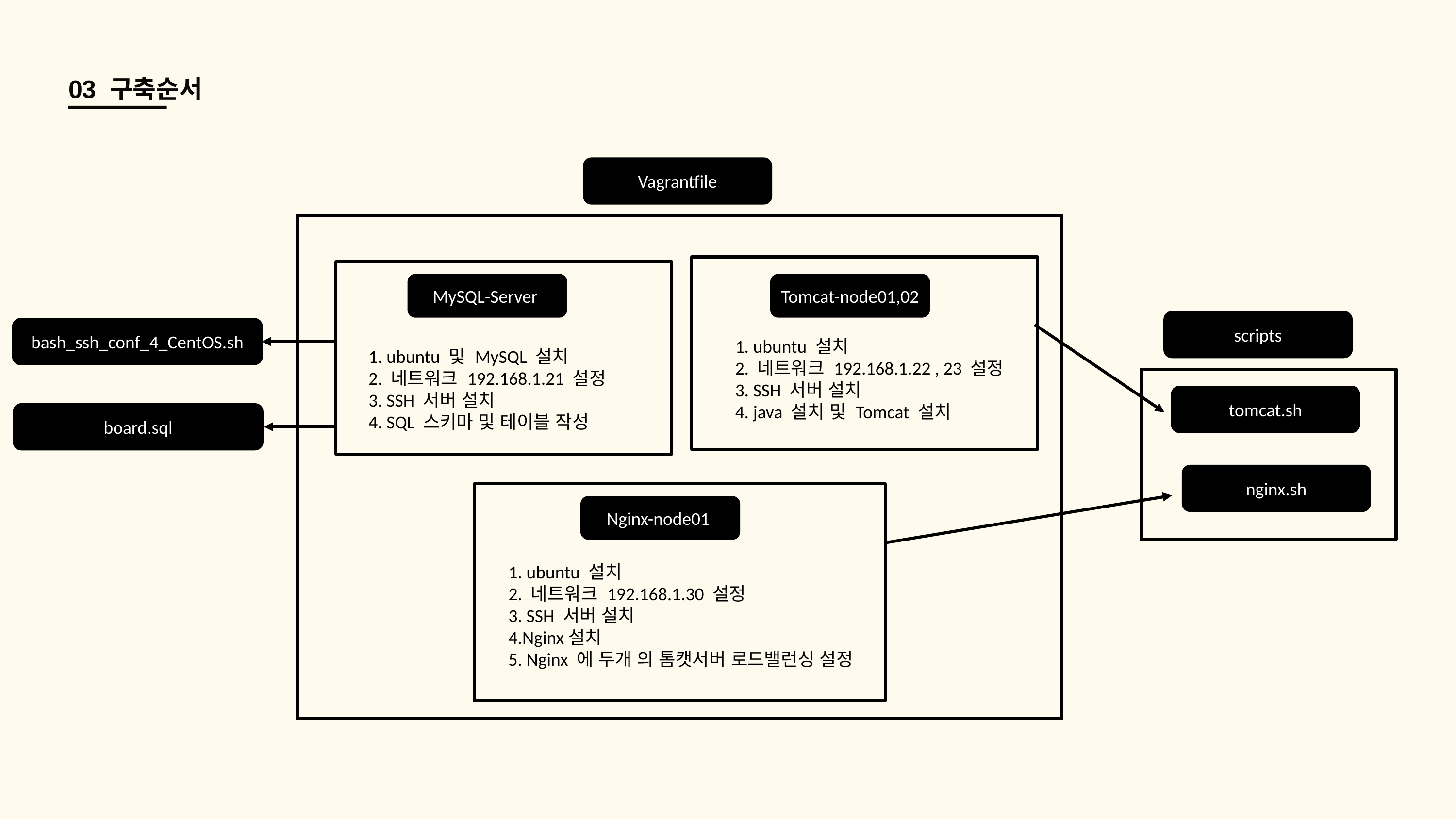

03 구축순서

Vagrantfile

MySQL-Server
Tomcat-node01,02
scripts
bash_ssh_conf_4_CentOS.sh
1. ubuntu 설치
2. 네트워크 192.168.1.22 , 23 설정
3. SSH 서버 설치
4. java 설치 및 Tomcat 설치
1. ubuntu 및 MySQL 설치
2. 네트워크 192.168.1.21 설정
3. SSH 서버 설치
4. SQL 스키마 및 테이블 작성

tomcat.sh
board.sql
nginx.sh

Nginx-node01
1. ubuntu 설치
2. 네트워크 192.168.1.30 설정
3. SSH 서버 설치
4.Nginx설치
5. Nginx 에 두개 의 톰캣서버 로드밸런싱 설정